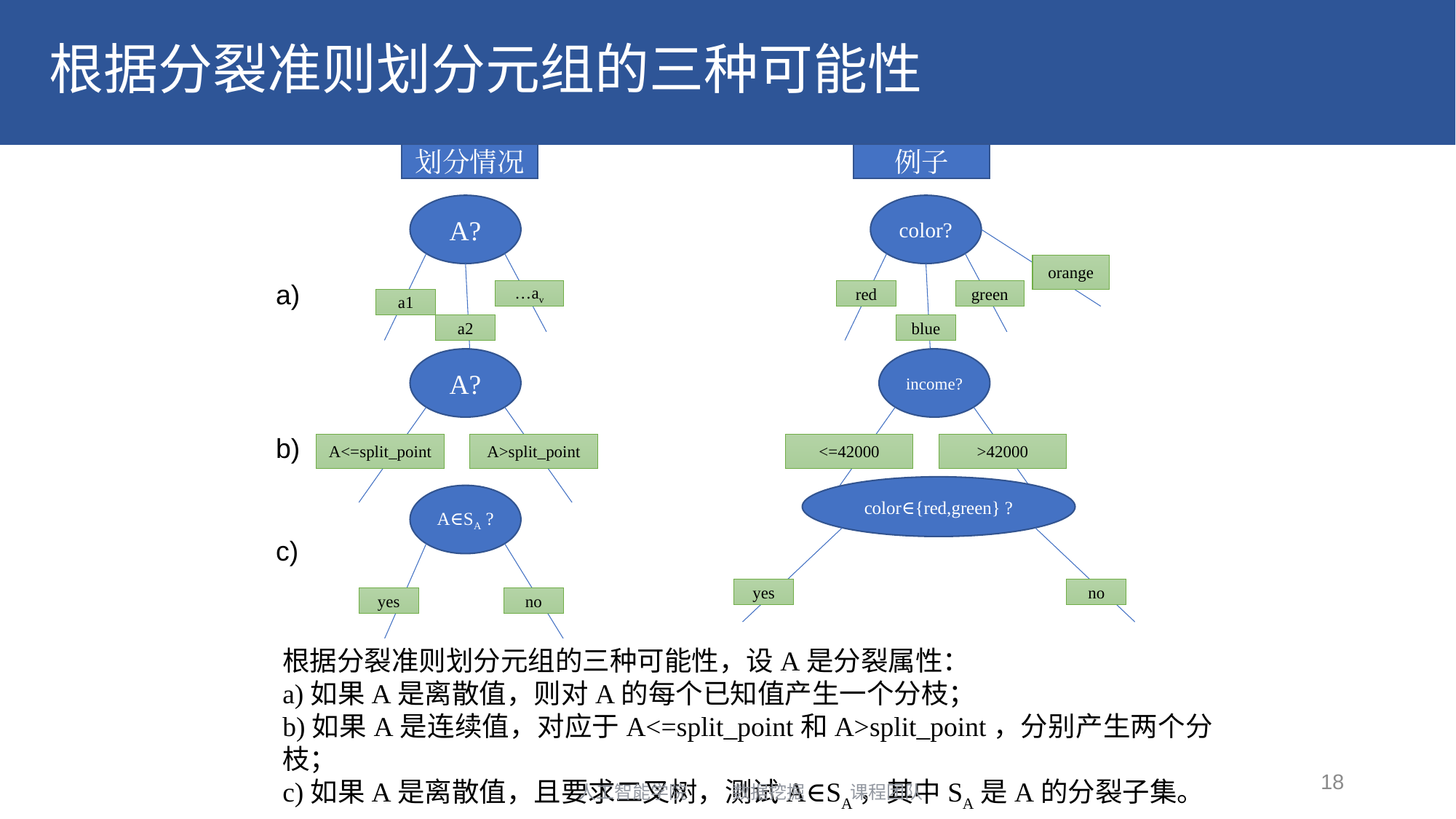

# 根据分裂准则划分元组的三种可能性
划分情况
例子
A?
…av
a1
a2
color?
orange
red
green
blue
a)
A?
A<=split_point
A>split_point
income?
<=42000
>42000
b)
color∈{red,green} ?
yes
no
A∈SA ?
yes
no
c)
根据分裂准则划分元组的三种可能性，设A是分裂属性：
a)如果A是离散值，则对A的每个已知值产生一个分枝；
b)如果A是连续值，对应于A<=split_point和A>split_point，分别产生两个分枝；
c)如果A是离散值，且要求二叉树，测试A∈SA，其中SA是A的分裂子集。
18
人工智能学院        数据挖掘        课程团队